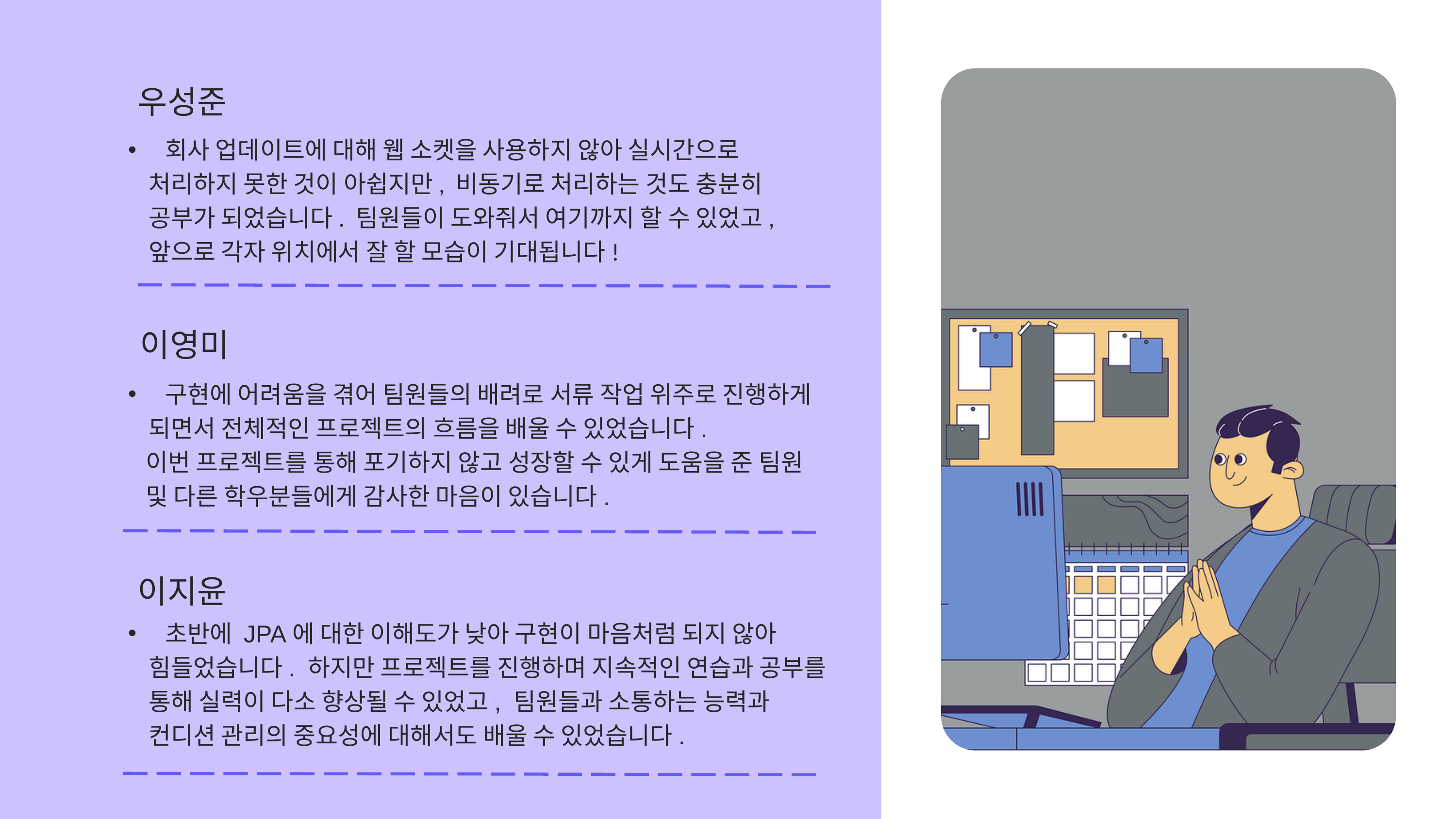

우성준
  회사 업데이트에 대해 웹 소켓을 사용하지 않아 실시간으로 처리하지 못한 것이 아쉽지만, 비동기로 처리하는 것도 충분히 공부가 되었습니다. 팀원들이 도와줘서 여기까지 할 수 있었고, 앞으로 각자 위치에서 잘 할 모습이 기대됩니다!

이영미
  구현에 어려움을 겪어 팀원들의 배려로 서류 작업 위주로 진행하게 되면서 전체적인 프로젝트의 흐름을 배울 수 있었습니다.
      이번 프로젝트를 통해 포기하지 않고 성장할 수 있게 도움을 준 팀원
      및 다른 학우분들에게 감사한 마음이 있습니다.

이지윤
  초반에 JPA에 대한 이해도가 낮아 구현이 마음처럼 되지 않아 힘들었습니다. 하지만 프로젝트를 진행하며 지속적인 연습과 공부를 통해 실력이 다소 향상될 수 있었고, 팀원들과 소통하는 능력과 컨디션 관리의 중요성에 대해서도 배울 수 있었습니다.